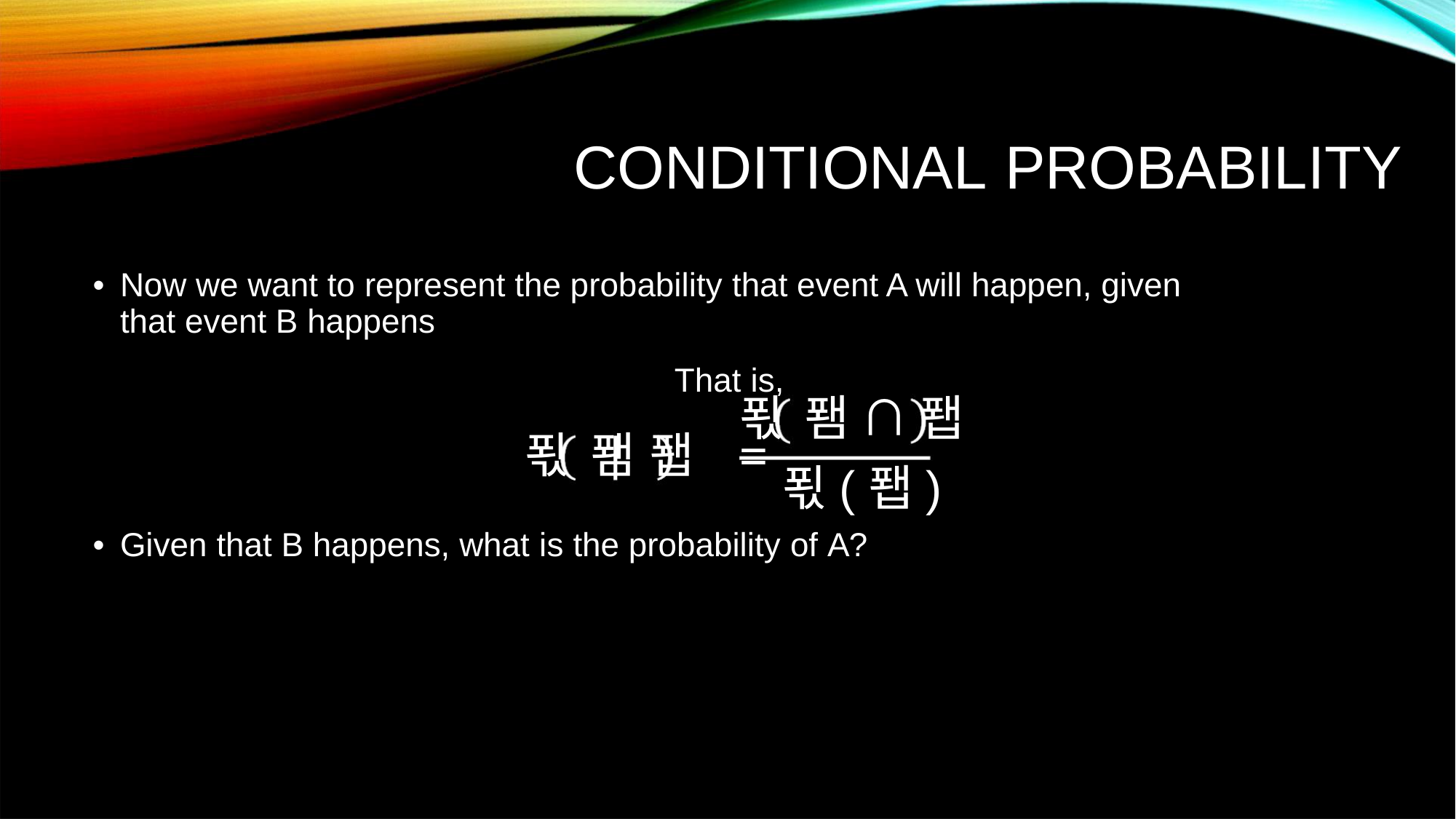

CONDITIONAL PROBABILITY
• Now we want to represent the probability that event A will happen, given
that event B happens
That is,
푃 퐴 ∩ 퐵
푃 퐴 퐵 =
푃(퐵)
• Given that B happens, what is the probability of A?